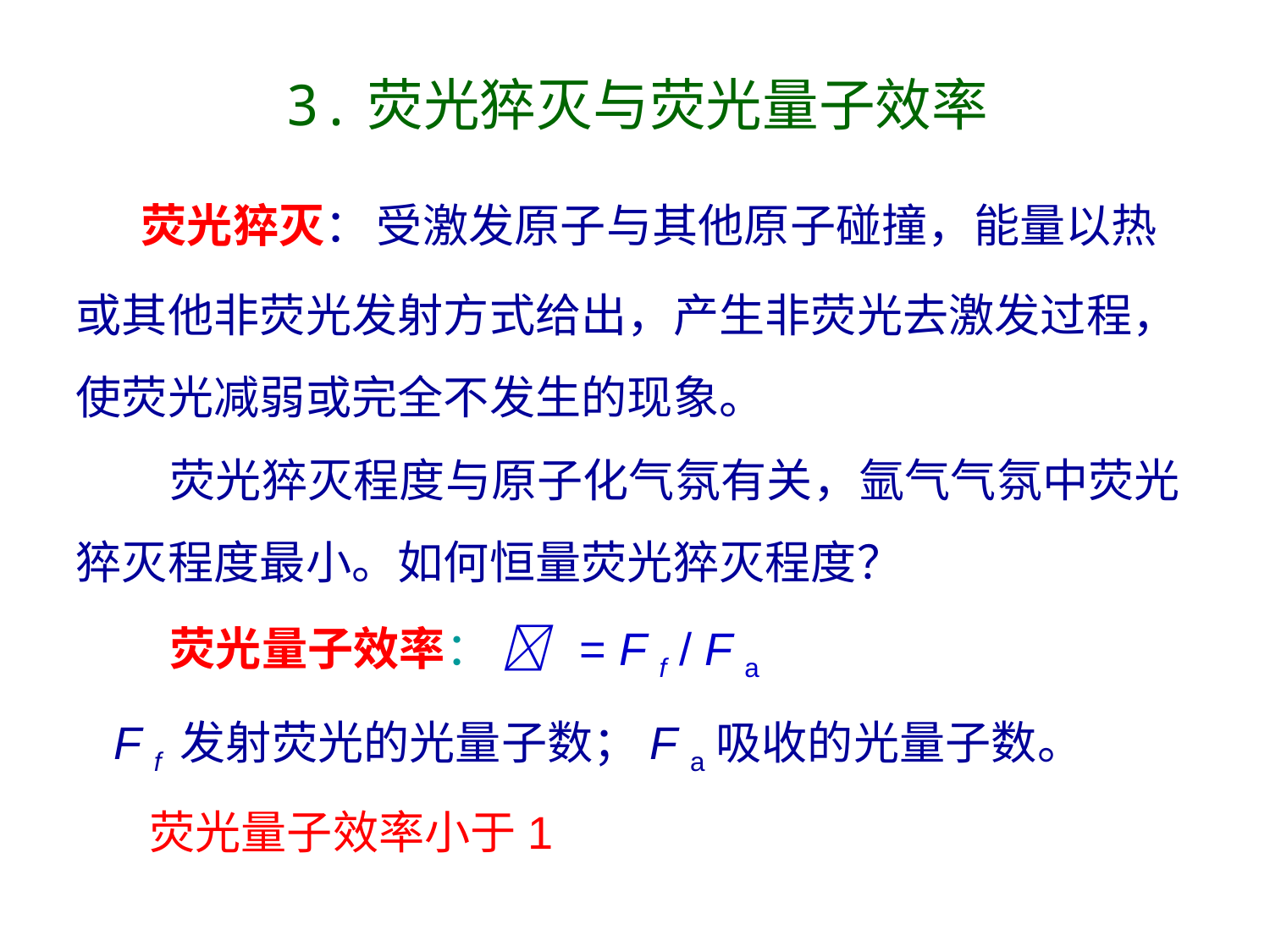

3.荧光猝灭与荧光量子效率
        荧光猝灭： 受激发原子与其他原子碰撞，能量以热或其他非荧光发射方式给出，产生非荧光去激发过程，使荧光减弱或完全不发生的现象。
        荧光猝灭程度与原子化气氛有关，氩气气氛中荧光猝灭程度最小。如何恒量荧光猝灭程度？
        荧光量子效率： Φ  = F f / F a
   F f 发射荧光的光量子数；F a吸收的光量子数。
      荧光量子效率小于1